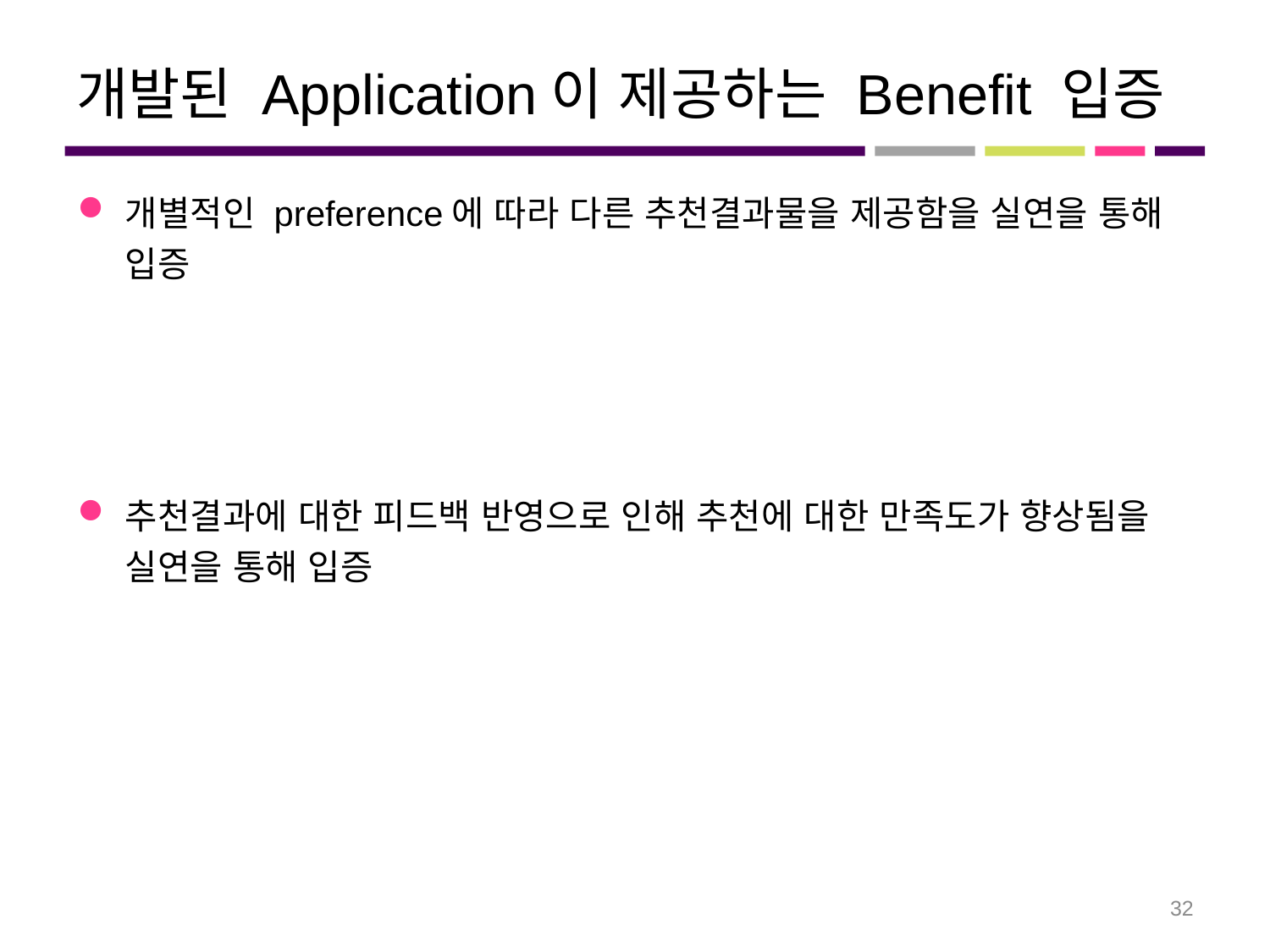

# 개발된 Application이 제공하는 Benefit 입증
개별적인 preference에 따라 다른 추천결과물을 제공함을 실연을 통해 입증
추천결과에 대한 피드백 반영으로 인해 추천에 대한 만족도가 향상됨을 실연을 통해 입증
32